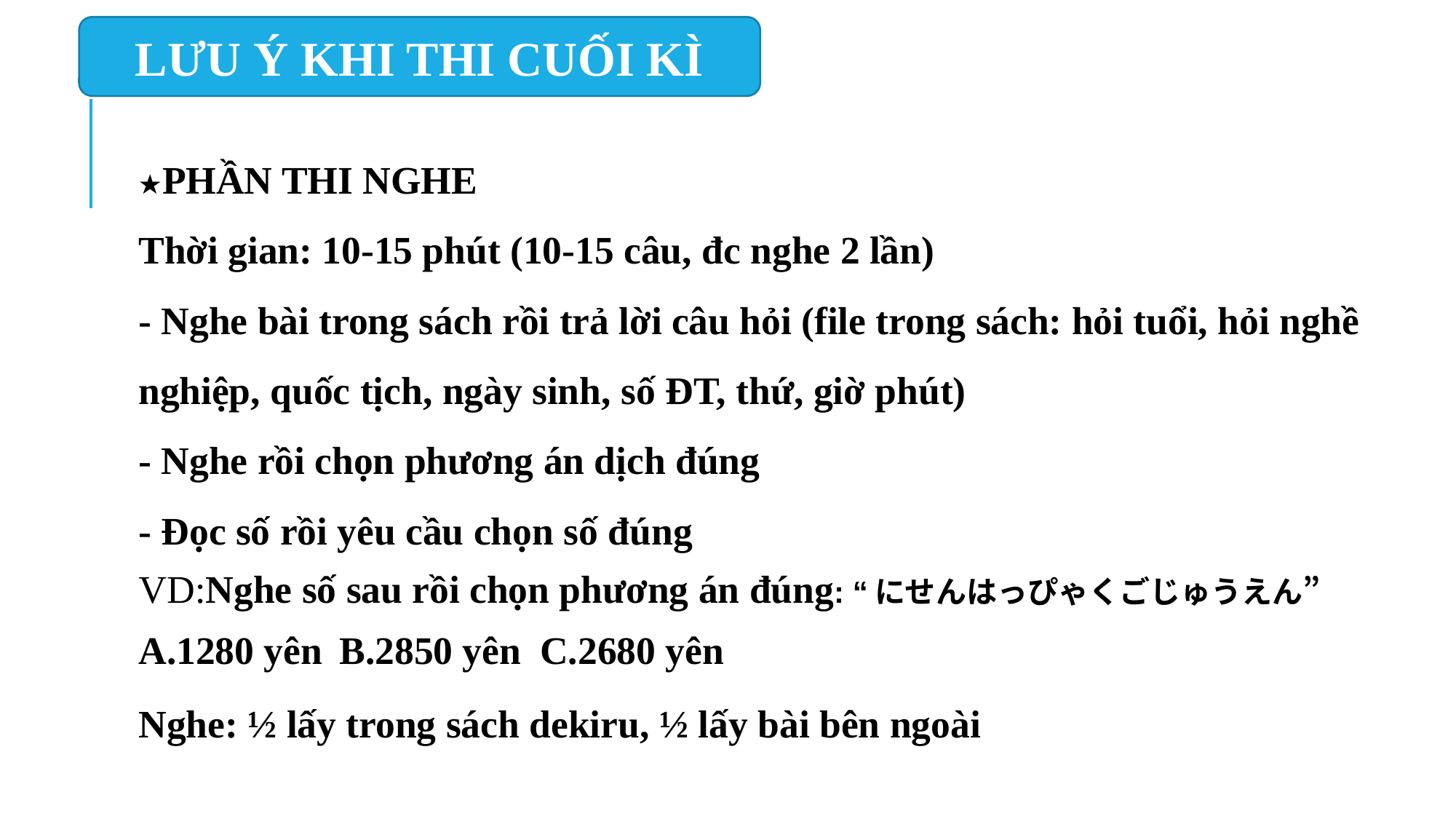

LƯU Ý KHI THI CUỐI KÌ
★PHẦN THI NGHE
Thời gian: 10-15 phút (10-15 câu, đc nghe 2 lần)
- Nghe bài trong sách rồi trả lời câu hỏi (file trong sách: hỏi tuổi, hỏi nghề nghiệp, quốc tịch, ngày sinh, số ĐT, thứ, giờ phút)
- Nghe rồi chọn phương án dịch đúng
- Đọc số rồi yêu cầu chọn số đúng
VD:Nghe số sau rồi chọn phương án đúng: “にせんはっぴゃくごじゅうえん”
A.1280 yên		B.2850 yên		C.2680 yên
Nghe: ½ lấy trong sách dekiru, ½ lấy bài bên ngoài